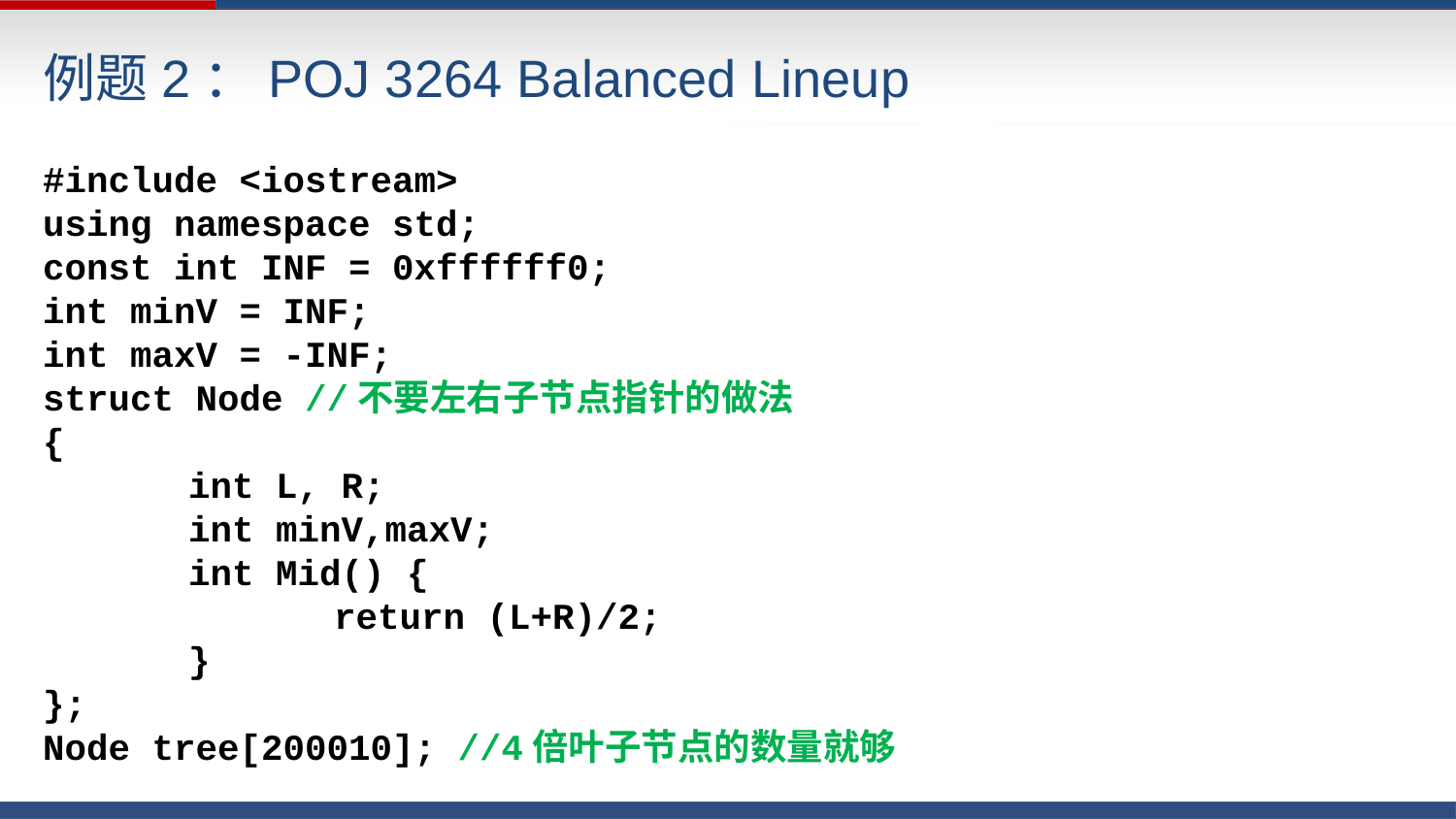

# 例题2：POJ 3264 Balanced Lineup
#include <iostream>
using namespace std;
const int INF = 0xffffff0;
int minV = INF;
int maxV = -INF;
struct Node //不要左右子节点指针的做法
{
	int L, R;
	int minV,maxV;
	int Mid() {
		return (L+R)/2;
	}
};
Node tree[200010]; //4倍叶子节点的数量就够